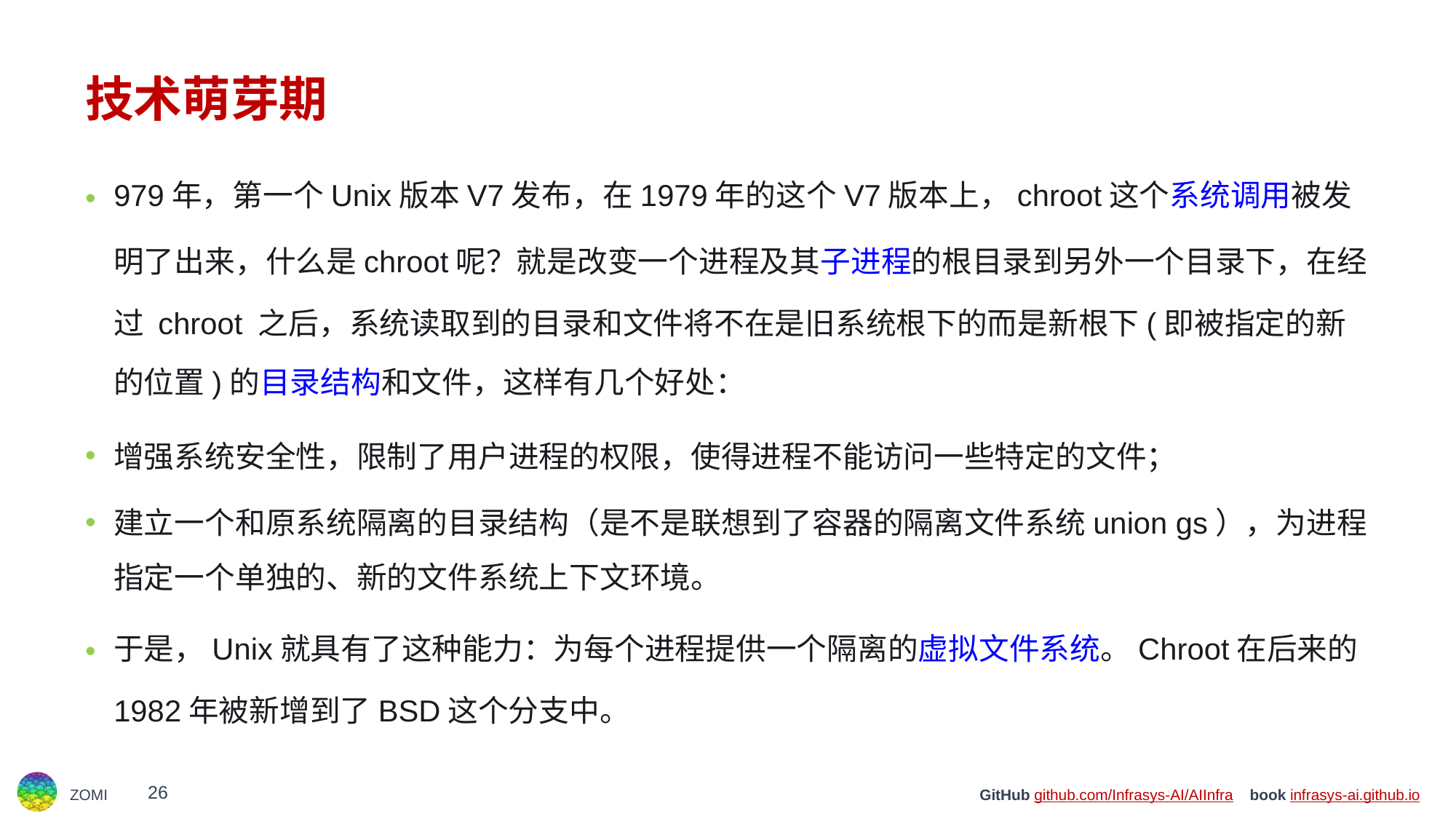

# 技术萌芽期
979年，第一个Unix版本V7发布，在1979年的这个V7版本上，chroot这个系统调用被发明了出来，什么是chroot呢？就是改变一个进程及其子进程的根目录到另外一个目录下，在经过 chroot 之后，系统读取到的目录和文件将不在是旧系统根下的而是新根下(即被指定的新的位置)的目录结构和文件，这样有几个好处：
增强系统安全性，限制了用户进程的权限，使得进程不能访问一些特定的文件；
建立一个和原系统隔离的目录结构（是不是联想到了容器的隔离文件系统union gs），为进程指定一个单独的、新的文件系统上下文环境。
于是，Unix就具有了这种能力：为每个进程提供一个隔离的虚拟文件系统。Chroot在后来的1982年被新增到了BSD这个分支中。